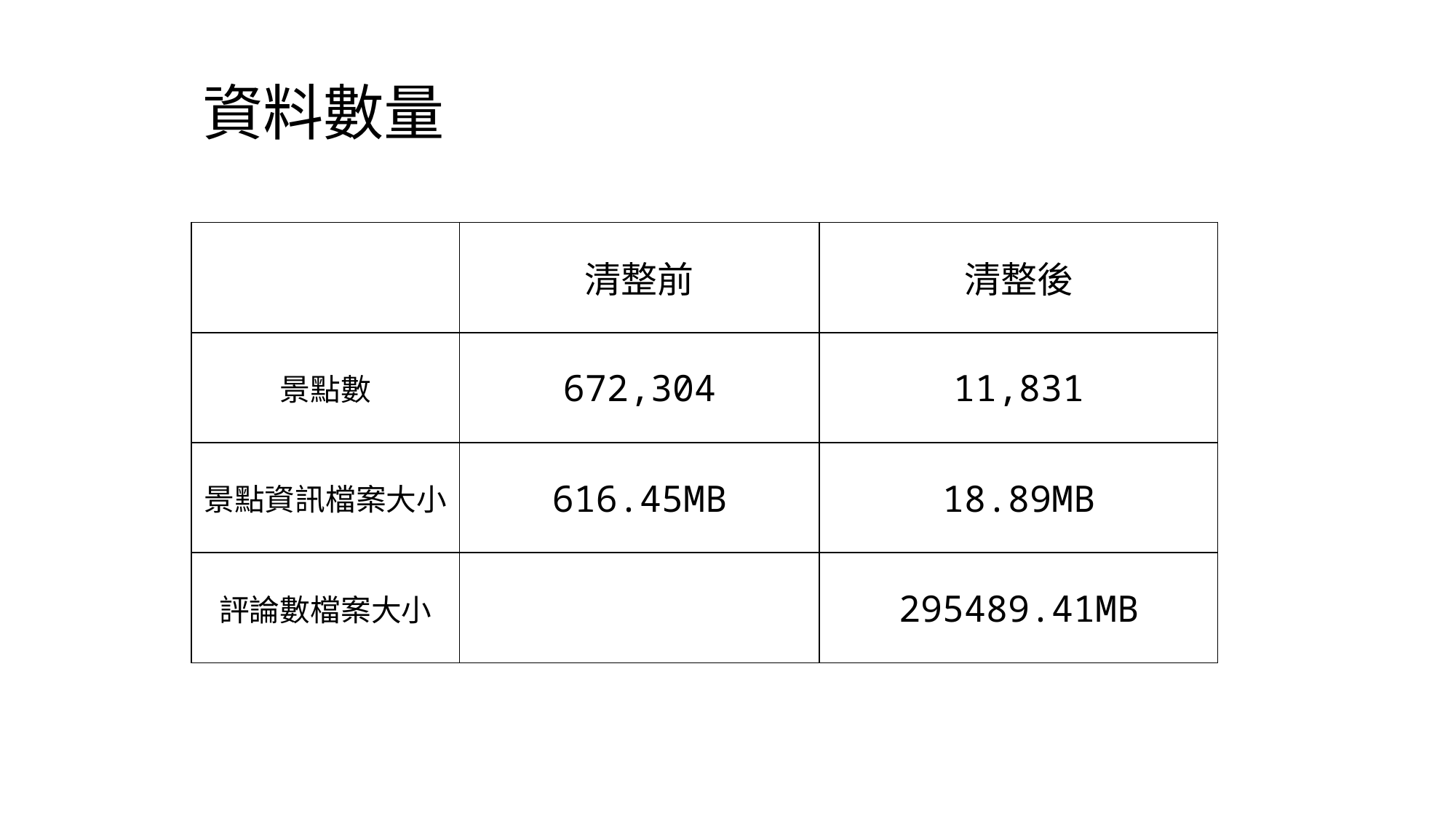

# 資料數量
|  | 清整前 | 清整後 |
| --- | --- | --- |
| 景點數 | 672,304 | 11,831 |
| 景點資訊檔案大小 | 616.45MB | 18.89MB |
| 評論數檔案大小 |  | 295489.41MB |